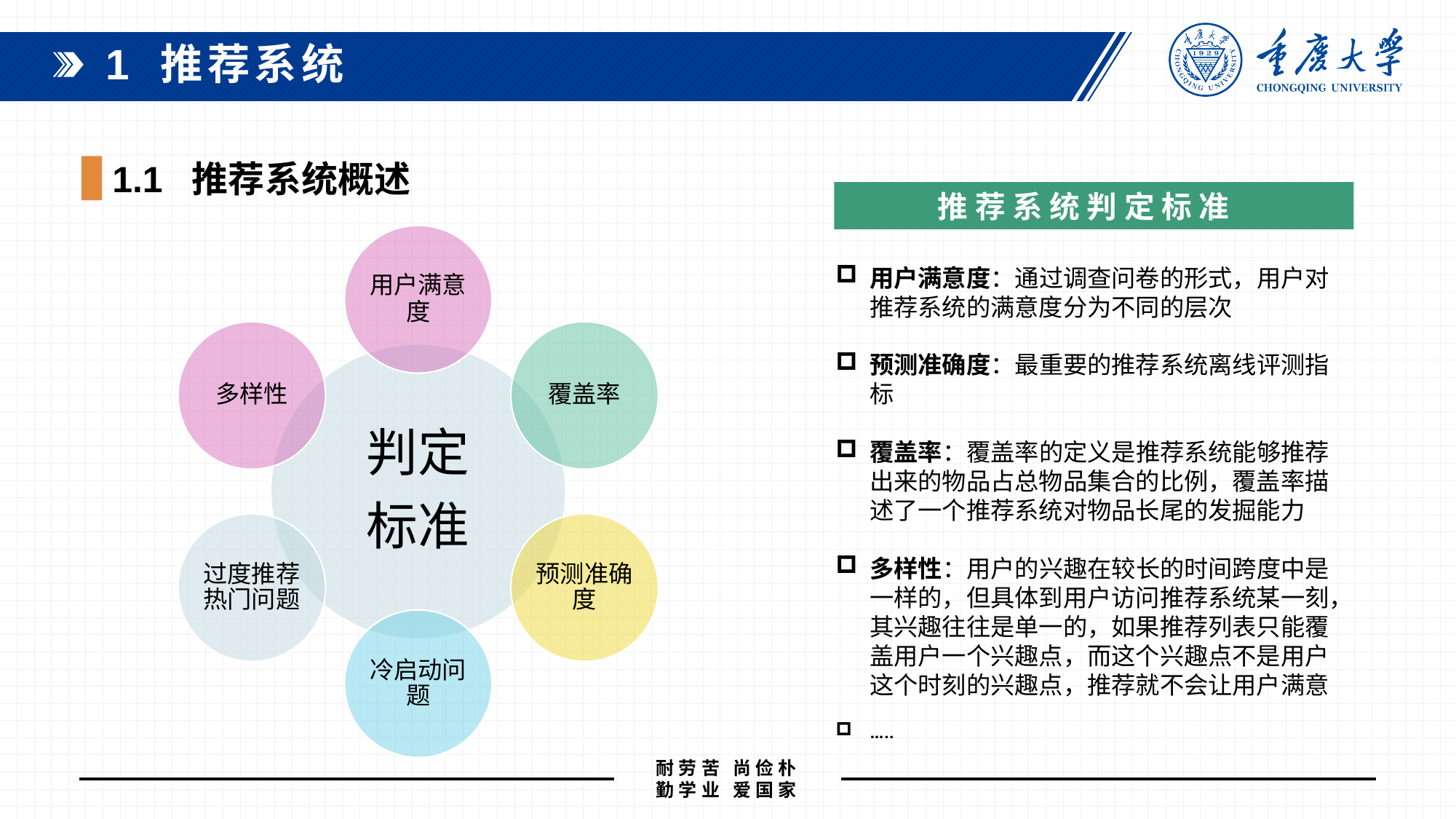

1 推荐系统

1.1  推荐系统概述
              推 荐 系 统 判 定 标 准
判定
标准
用户满意度
覆盖率
预测准确度
冷启动问题
过度推荐热门问题
多样性
用户满意度：通过调查问卷的形式，用户对推荐系统的满意度分为不同的层次

预测准确度：最重要的推荐系统离线评测指标

覆盖率：覆盖率的定义是推荐系统能够推荐出来的物品占总物品集合的比例，覆盖率描述了一个推荐系统对物品长尾的发掘能力

多样性：用户的兴趣在较长的时间跨度中是一样的，但具体到用户访问推荐系统某一刻，其兴趣往往是单一的，如果推荐列表只能覆盖用户一个兴趣点，而这个兴趣点不是用户这个时刻的兴趣点，推荐就不会让用户满意

…..